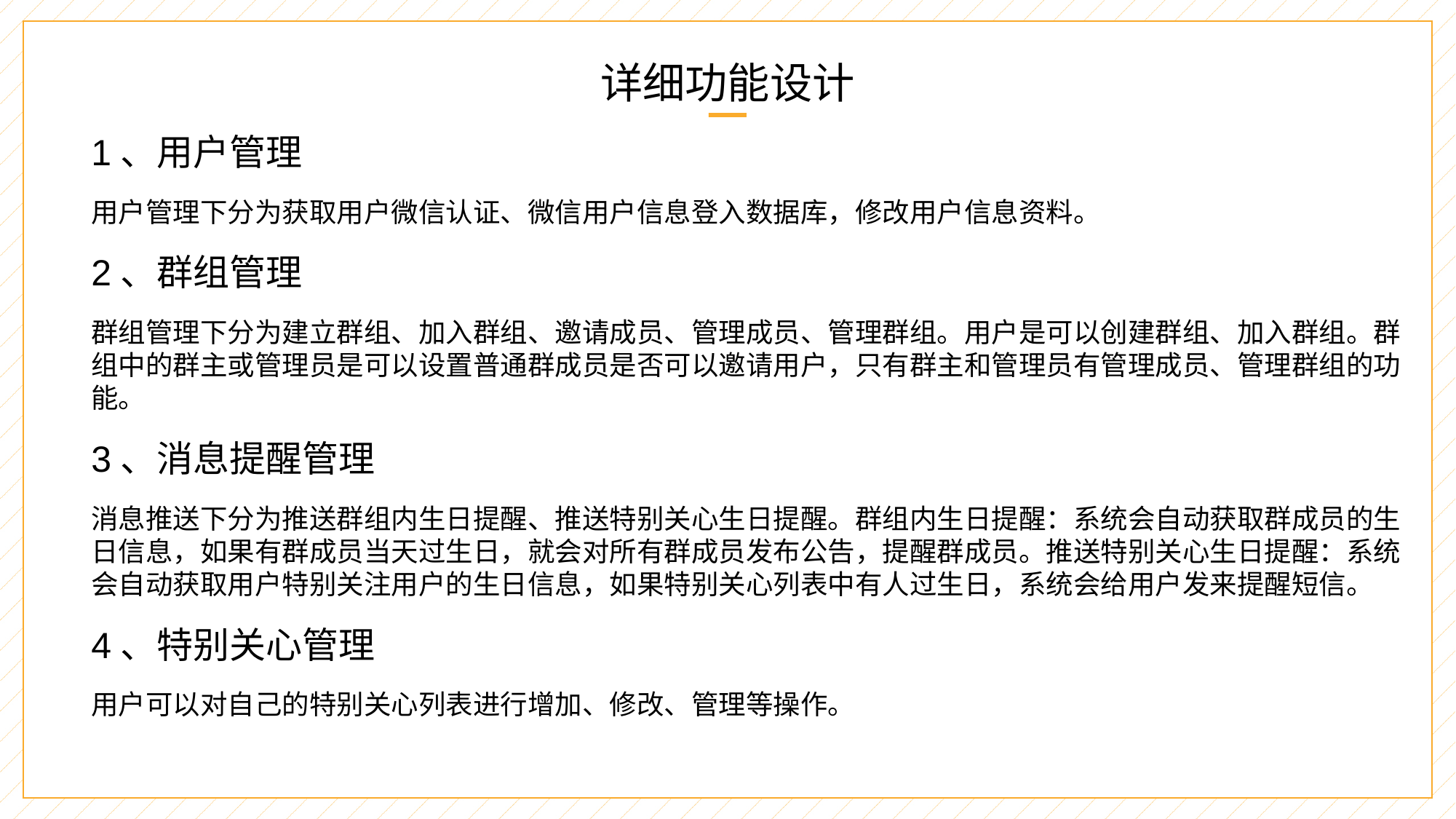

详细功能设计

1、用户管理
用户管理下分为获取用户微信认证、微信用户信息登入数据库，修改用户信息资料。
2、群组管理
群组管理下分为建立群组、加入群组、邀请成员、管理成员、管理群组。用户是可以创建群组、加入群组。群组中的群主或管理员是可以设置普通群成员是否可以邀请用户，只有群主和管理员有管理成员、管理群组的功能。
3、消息提醒管理
消息推送下分为推送群组内生日提醒、推送特别关心生日提醒。群组内生日提醒：系统会自动获取群成员的生日信息，如果有群成员当天过生日，就会对所有群成员发布公告，提醒群成员。推送特别关心生日提醒：系统会自动获取用户特别关注用户的生日信息，如果特别关心列表中有人过生日，系统会给用户发来提醒短信。
4、特别关心管理
用户可以对自己的特别关心列表进行增加、修改、管理等操作。